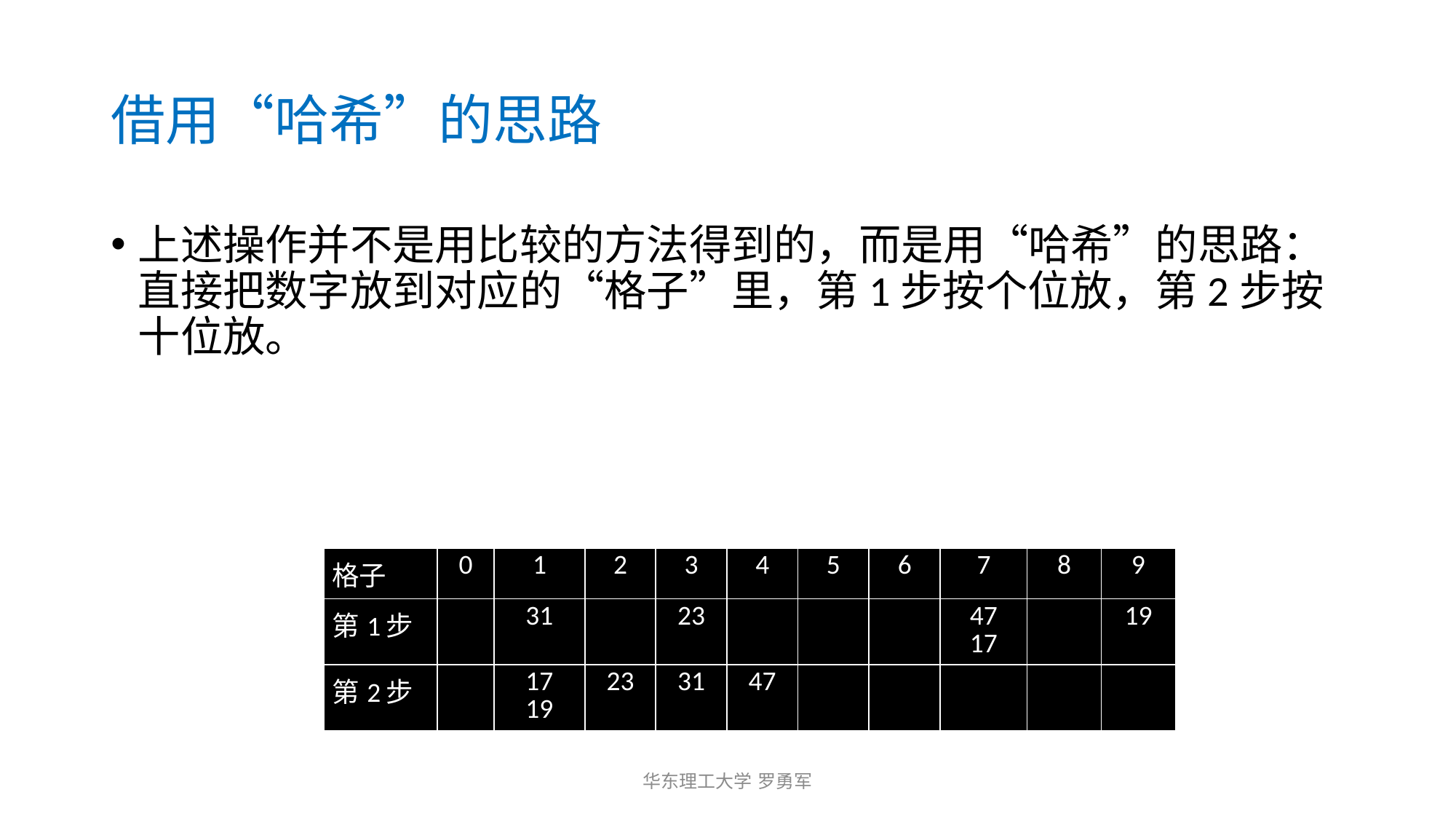

# 借用“哈希”的思路
上述操作并不是用比较的方法得到的，而是用“哈希”的思路：直接把数字放到对应的“格子”里，第1步按个位放，第2步按十位放。
| 格子 | 0 | 1 | 2 | 3 | 4 | 5 | 6 | 7 | 8 | 9 |
| --- | --- | --- | --- | --- | --- | --- | --- | --- | --- | --- |
| 第1步 |  | 31 |  | 23 |  |  |  | 47 17 |  | 19 |
| 第2步 |  | 17 19 | 23 | 31 | 47 |  |  |  |  |  |
华东理工大学 罗勇军